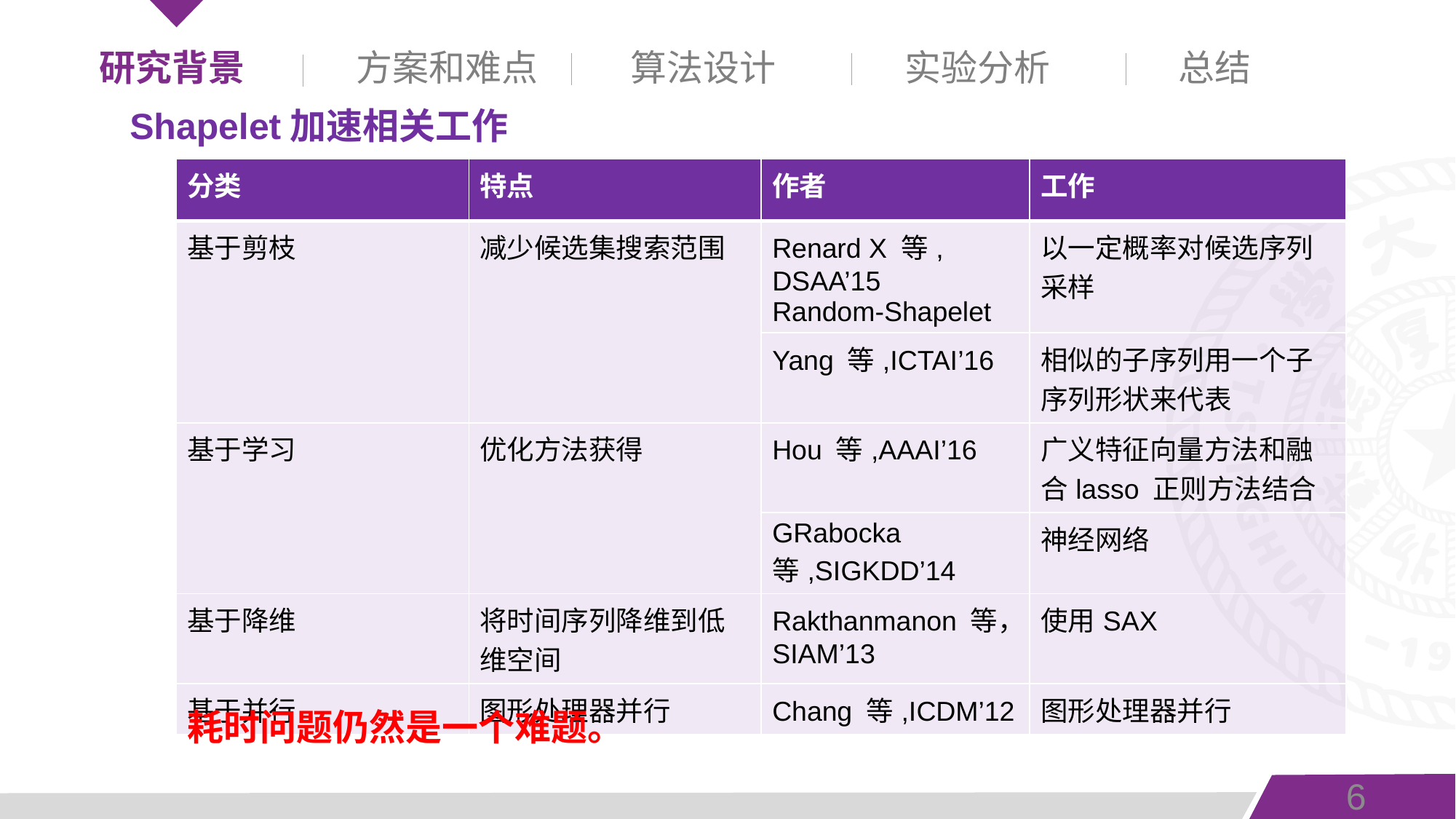

研究背景
方案和难点
算法设计
实验分析
总结
Shapelet加速相关工作

| 分类 | 特点 | 作者 | 工作 |
| --- | --- | --- | --- |
| 基于剪枝 | 减少候选集搜索范围 | Renard X 等, DSAA’15 Random-Shapelet | 以一定概率对候选序列采样 |
|  |  | Yang 等,ICTAI’16 | 相似的⼦序列⽤⼀个⼦序列形状来代表 |
| 基于学习 | 优化方法获得 | Hou 等,AAAI’16 | ⼴义特征向量⽅法和融合lasso 正则⽅法结合 |
|  |  | GRabocka 等,SIGKDD’14 | 神经⽹络 |
| 基于降维 | 将时间序列降维到低维空间 | Rakthanmanon 等，SIAM’13 | 使用SAX |
| 基于并行 | 图形处理器并行 | Chang 等,ICDM’12 | 图形处理器并行 |
耗时问题仍然是⼀个难题。
6